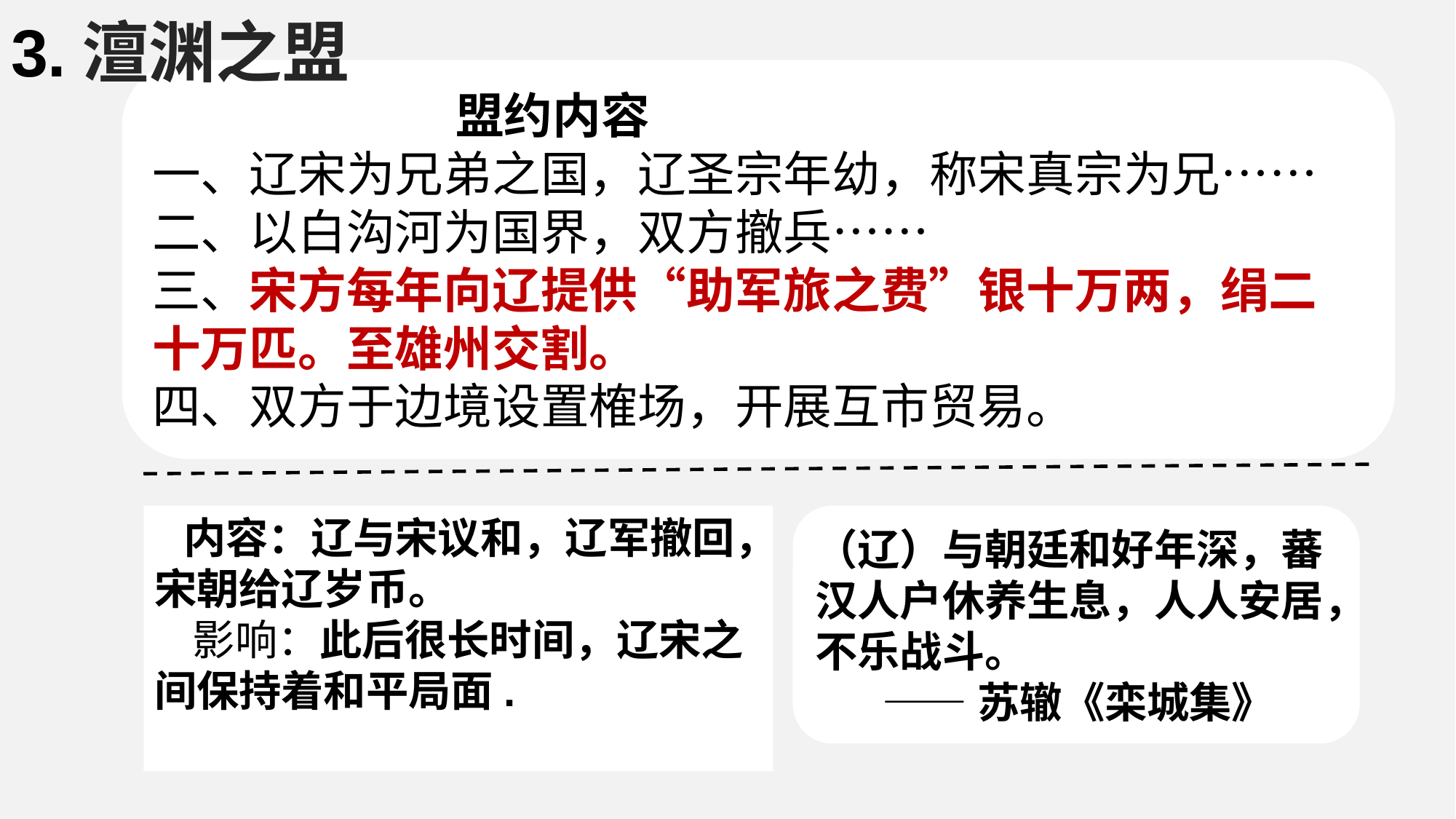

3.澶渊之盟
                                         盟约内容
一、辽宋为兄弟之国，辽圣宗年幼，称宋真宗为兄……
二、以白沟河为国界，双方撤兵……
三、宋方每年向辽提供“助军旅之费”银十万两，绢二十万匹。至雄州交割。
四、双方于边境设置榷场，开展互市贸易。
  内容：辽与宋议和，辽军撤回，宋朝给辽岁币。
   影响：此后很长时间，辽宋之间保持着和平局面.

（辽）与朝廷和好年深，蕃汉人户休养生息，人人安居，不乐战斗。
       ——苏辙《栾城集》